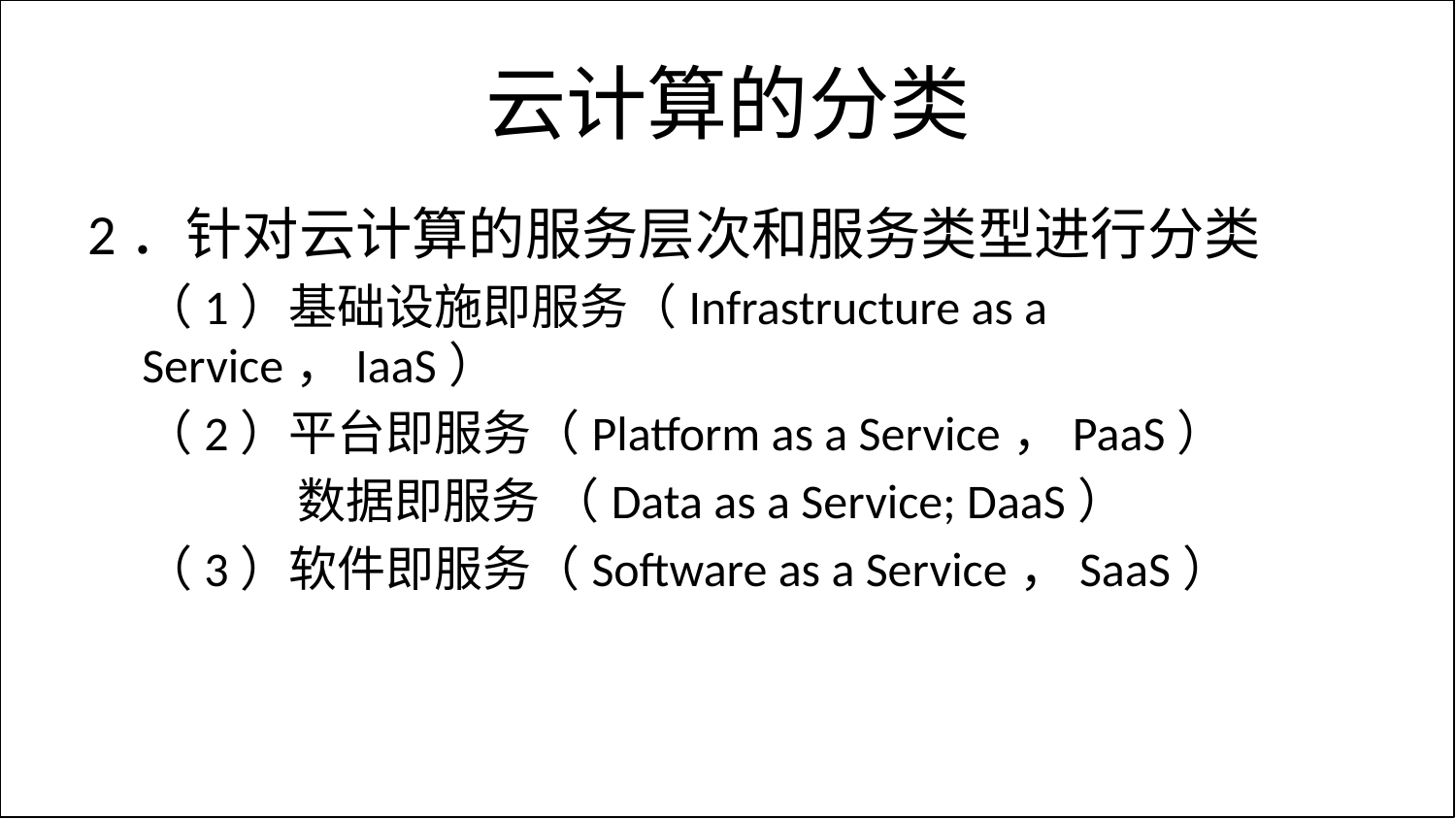

# 云计算的分类
2．针对云计算的服务层次和服务类型进行分类
（1）基础设施即服务（Infrastructure as a Service，IaaS）
（2）平台即服务（Platform as a Service，PaaS）
             数据即服务 （Data as a Service; DaaS）
（3）软件即服务（Software as a Service，SaaS）